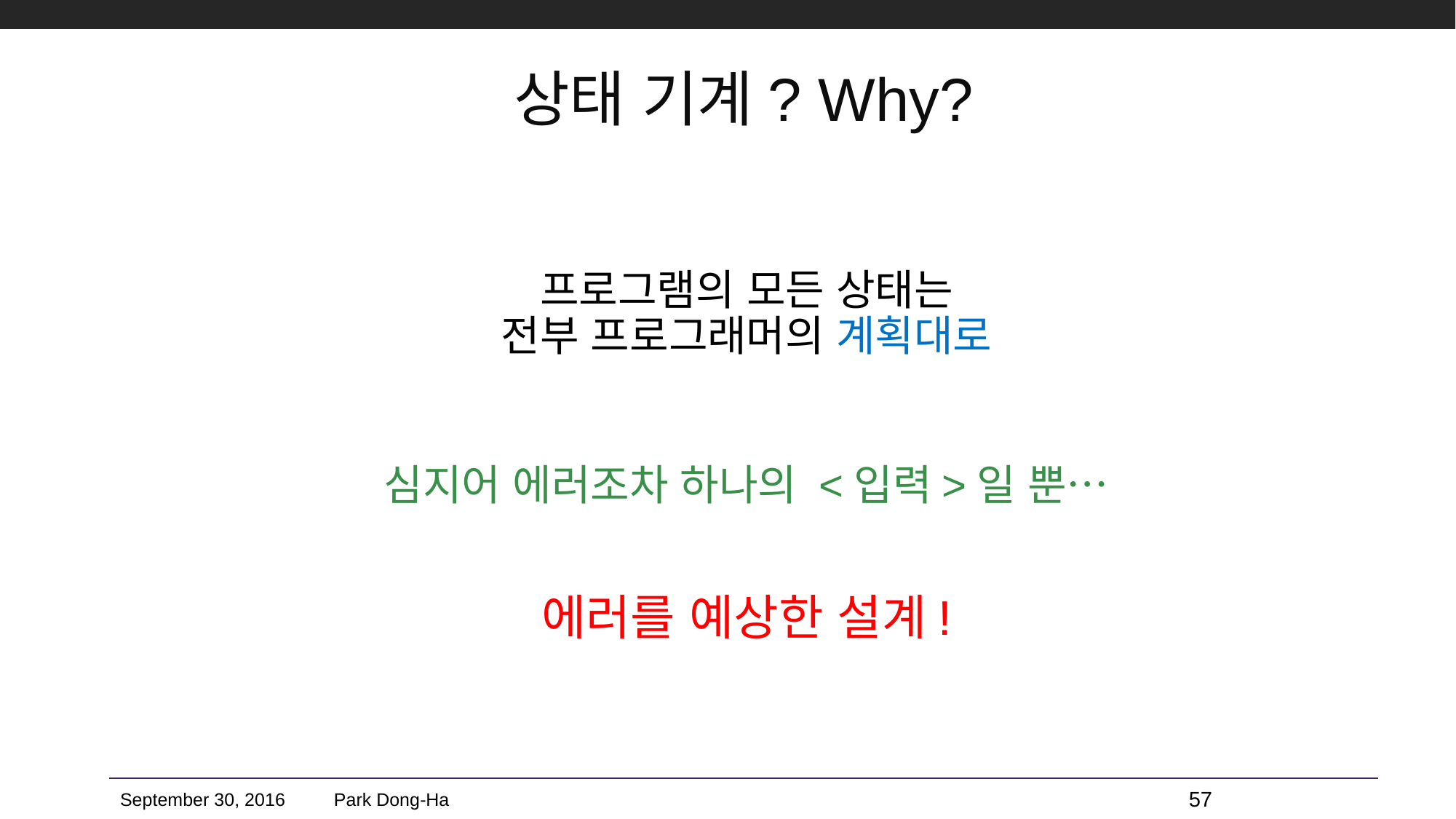

# 상태 기계? Why?
프로그램의 모든 상태는
전부 프로그래머의 계획대로
심지어 에러조차 하나의 <입력>일 뿐…
에러를 예상한 설계!
Park Dong-Ha
57